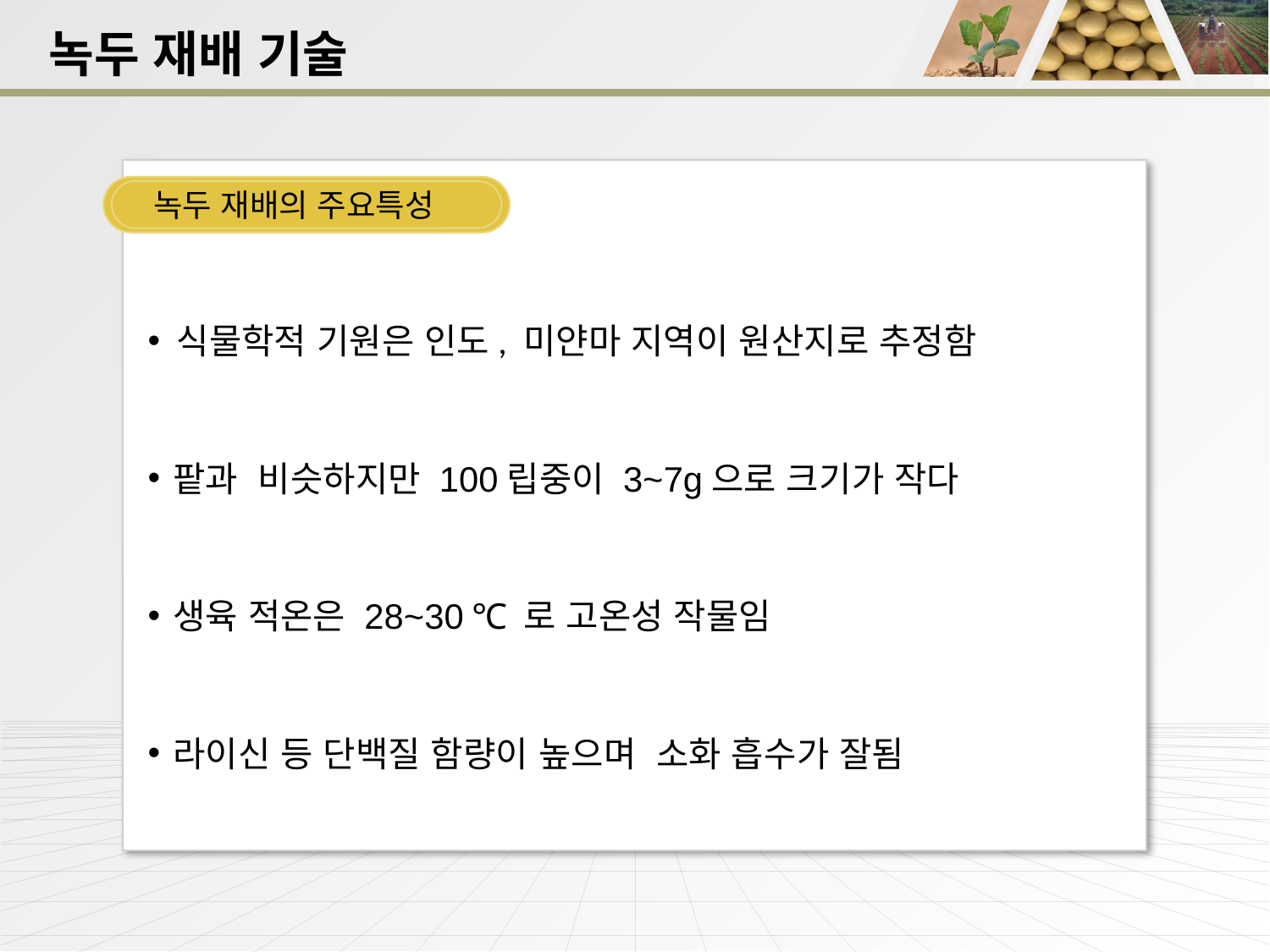

녹두 재배 기술

 식물학적 기원은 인도, 미얀마 지역이 원산지로 추정함

팥과  비슷하지만 100립중이 3~7g으로 크기가 작다

생육 적온은 28~30 ℃ 로 고온성 작물임

라이신 등 단백질 함량이 높으며  소화 흡수가 잘됨

녹두 재배의 주요특성